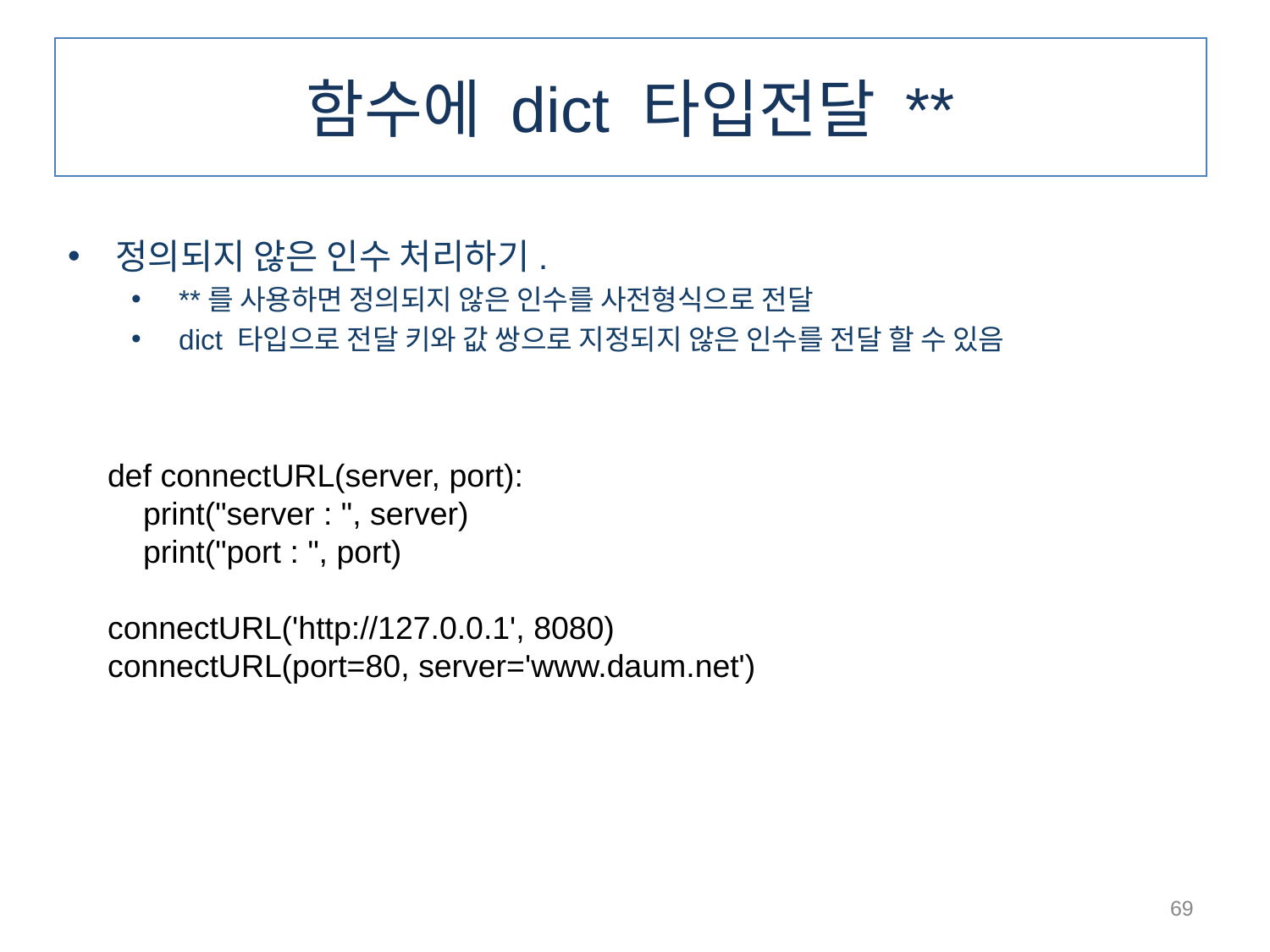

함수에 dict 타입전달 **

정의되지 않은 인수 처리하기.
**를 사용하면 정의되지 않은 인수를 사전형식으로 전달
dict 타입으로 전달 키와 값 쌍으로 지정되지 않은 인수를 전달 할 수 있음

def connectURL(server, port):
    print("server : ", server)
    print("port : ", port)

connectURL('http://127.0.0.1', 8080)
connectURL(port=80, server='www.daum.net')

69